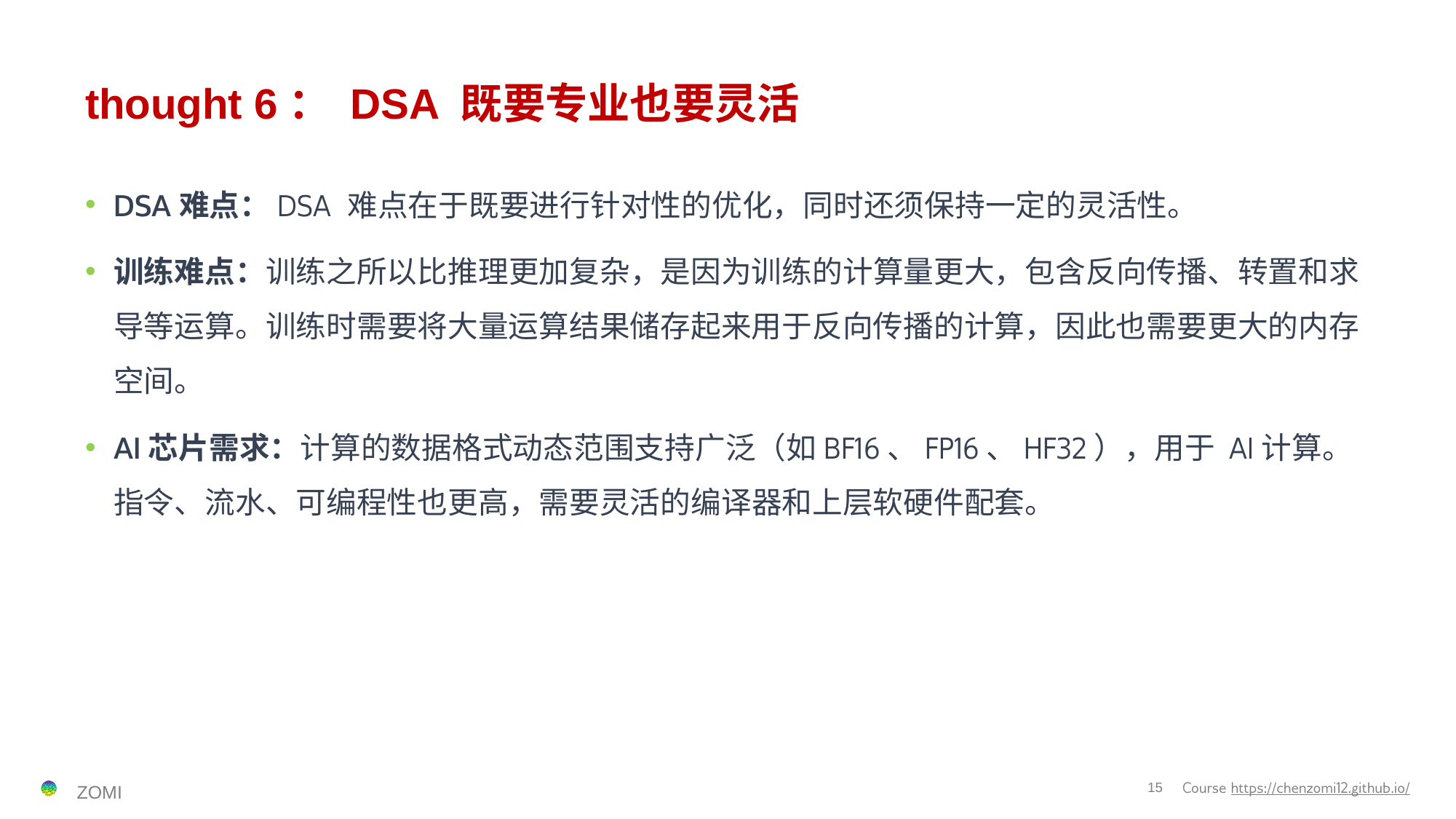

# thought 6： DSA 既要专业也要灵活
DSA难点：DSA 难点在于既要进行针对性的优化，同时还须保持一定的灵活性。
训练难点：训练之所以比推理更加复杂，是因为训练的计算量更大，包含反向传播、转置和求导等运算。训练时需要将大量运算结果储存起来用于反向传播的计算，因此也需要更大的内存空间。
AI芯片需求：计算的数据格式动态范围支持广泛（如BF16、FP16、HF32），用于 AI计算。指令、流水、可编程性也更高，需要灵活的编译器和上层软硬件配套。